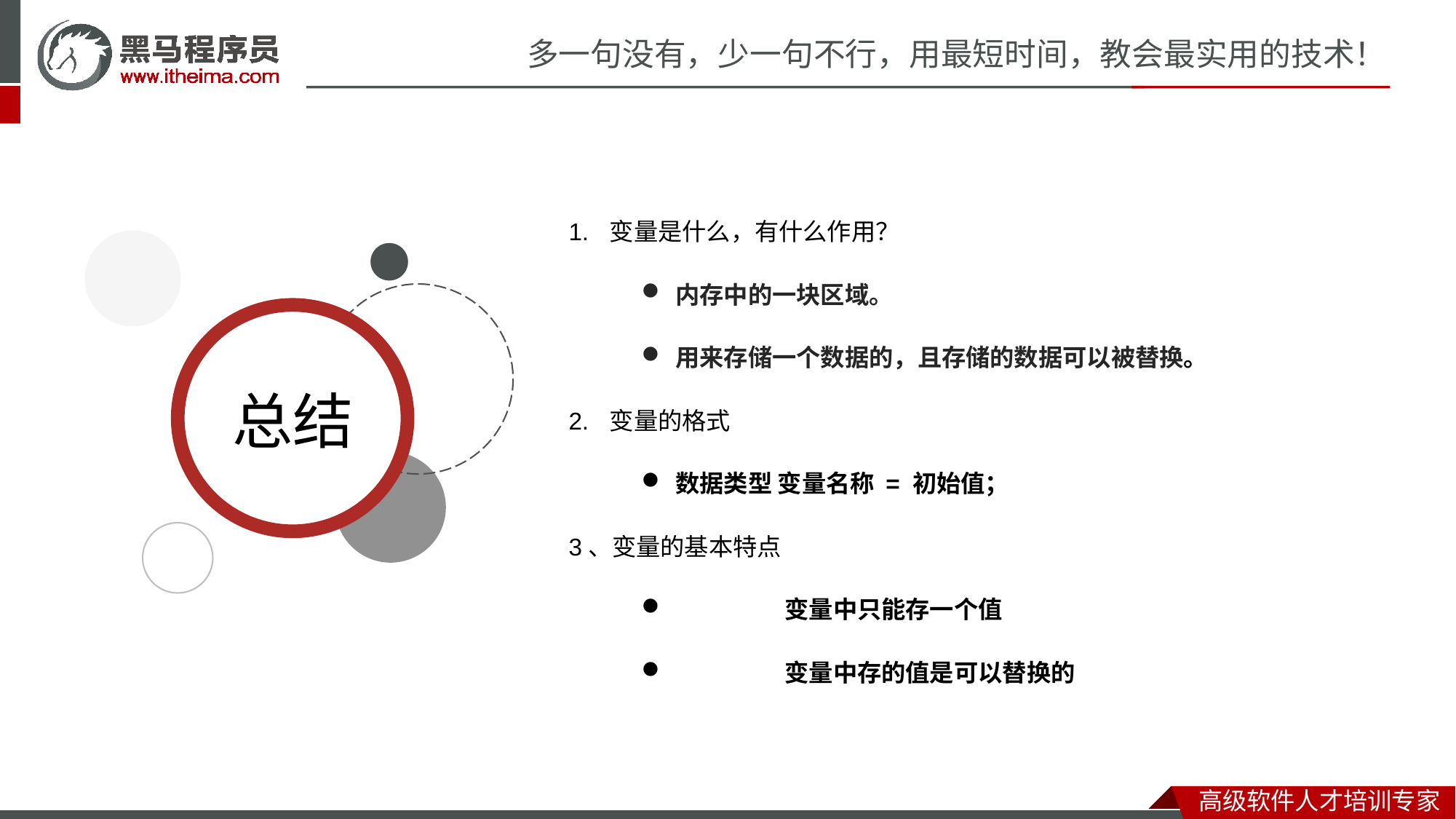

变量是什么，有什么作用？
内存中的一块区域。
用来存储一个数据的，且存储的数据可以被替换。
变量的格式
数据类型 变量名称 = 初始值；
3、变量的基本特点
	变量中只能存一个值
	变量中存的值是可以替换的